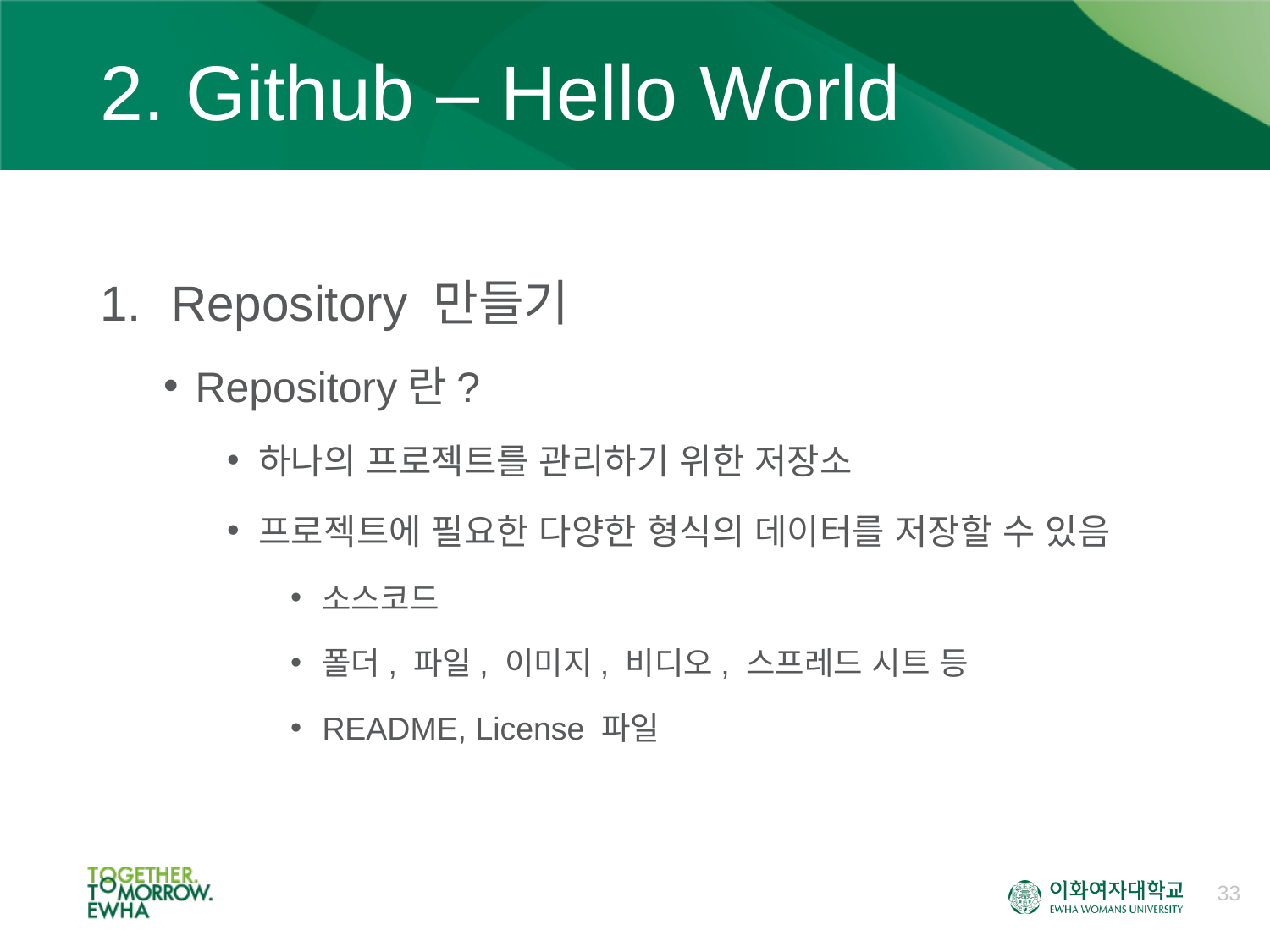

# 2. Github – Hello World
Repository 만들기
Repository란?
하나의 프로젝트를 관리하기 위한 저장소
프로젝트에 필요한 다양한 형식의 데이터를 저장할 수 있음
소스코드
폴더, 파일, 이미지, 비디오, 스프레드 시트 등
README, License 파일
33